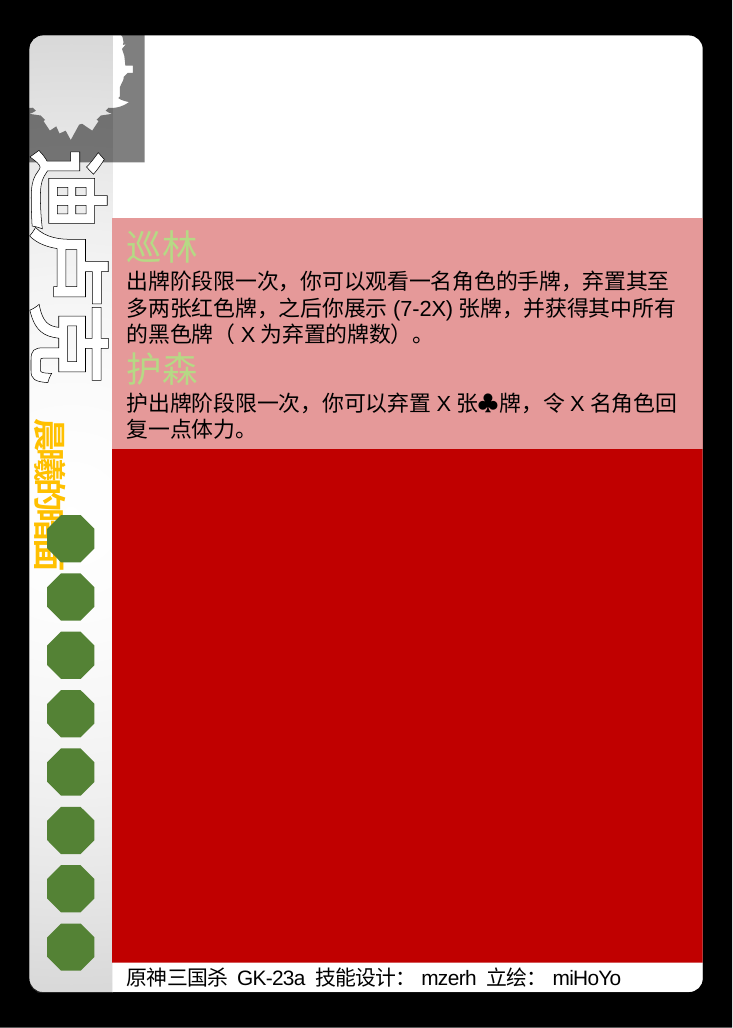

迪卢克称晨曦的暗面
巡林
出牌阶段限一次，你可以观看一名角色的手牌，弃置其至多两张红色牌，之后你展示(7-2X)张牌，并获得其中所有的黑色牌（X为弃置的牌数）。
护森
护出牌阶段限一次，你可以弃置X张♣牌，令X名角色回复一点体力。

原神三国杀 GK-23a 技能设计：mzerh 立绘：miHoYo